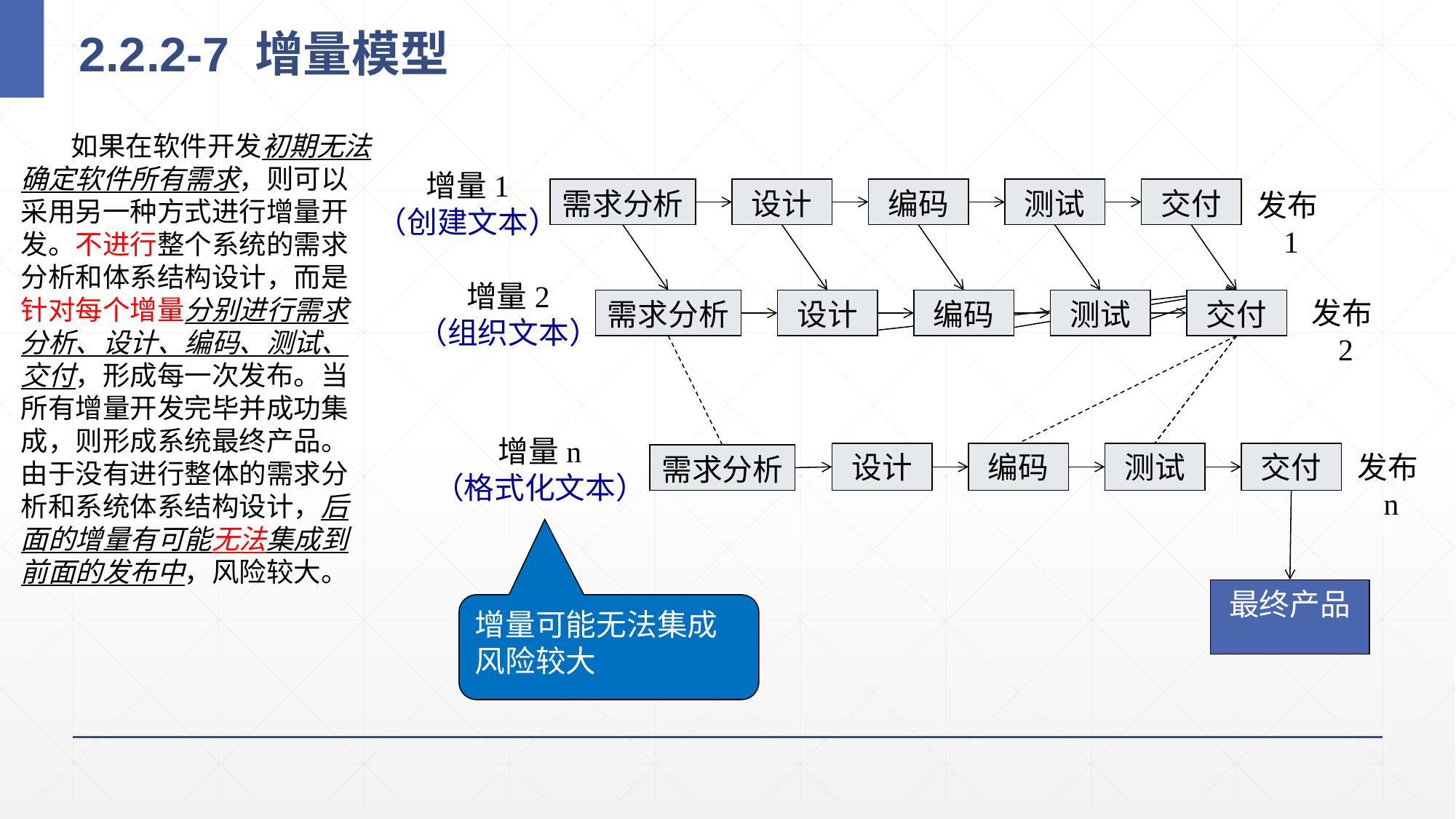

# 2.2.2-7 增量模型
       如果在软件开发初期无法确定软件所有需求，则可以采用另一种方式进行增量开发。不进行整个系统的需求分析和体系结构设计，而是针对每个增量分别进行需求分析、设计、编码、测试、交付，形成每一次发布。当所有增量开发完毕并成功集成，则形成系统最终产品。由于没有进行整体的需求分析和系统体系结构设计，后面的增量有可能无法集成到前面的发布中，风险较大。

增量1
（创建文本）
需求分析
设计
编码
测试
交付
发布1
增量2
（组织文本）

发布2
需求分析
设计
编码
测试
交付
增量n
（格式化文本）
设计
编码
测试
交付
发布n
需求分析
最终产品
增量可能无法集成
风险较大